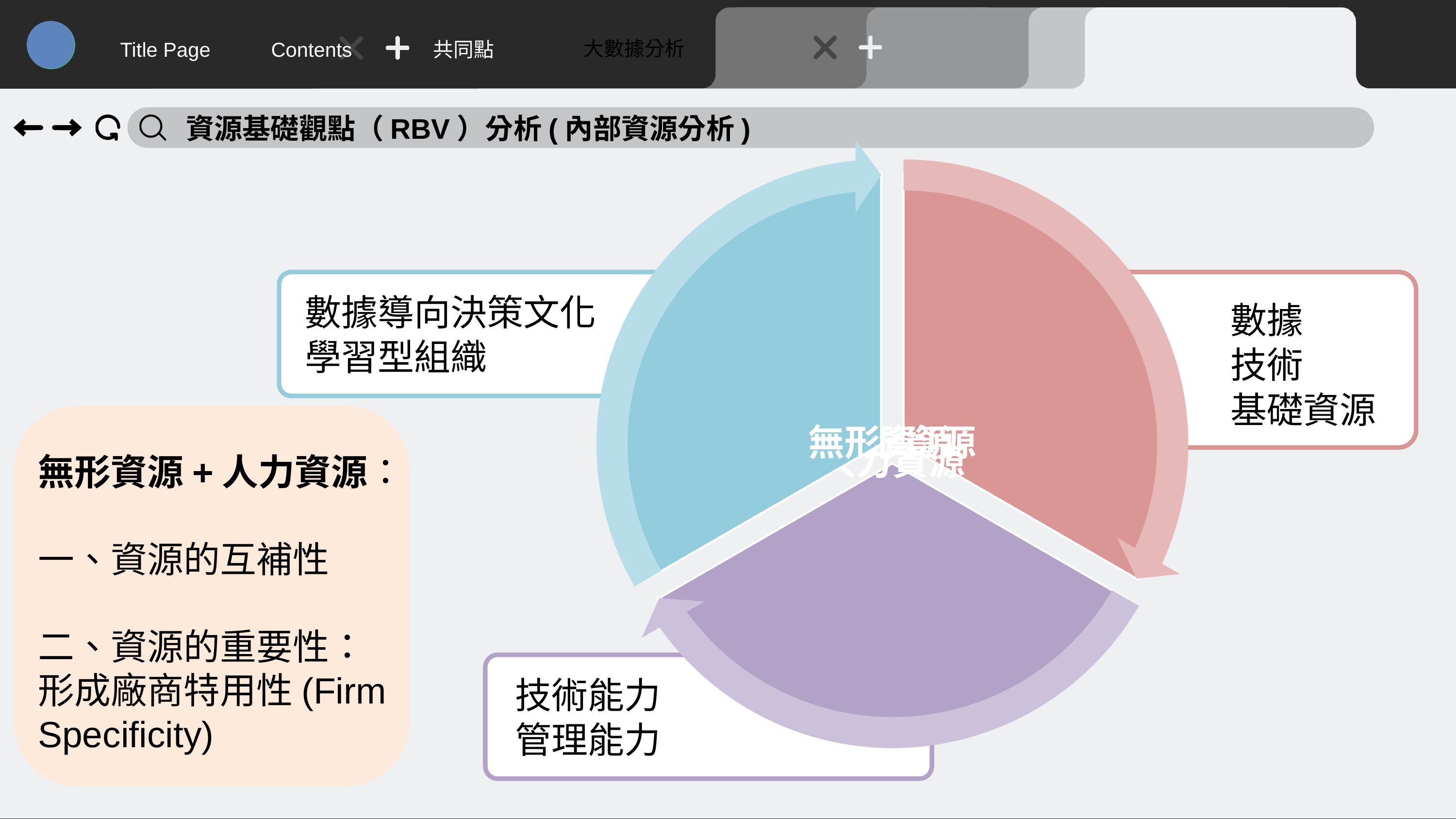

大數據分析
Title Page
Contents
共同點

資源基礎觀點（RBV）分析(內部資源分析)

有形資源
人力資源
無形資源

數據導向決策文化
學習型組織

數據
技術
基礎資源
文字

無形資源+人力資源：

一、資源的互補性

二、資源的重要性：
形成廠商特用性(Firm Specificity)

技術能力
管理能力
29